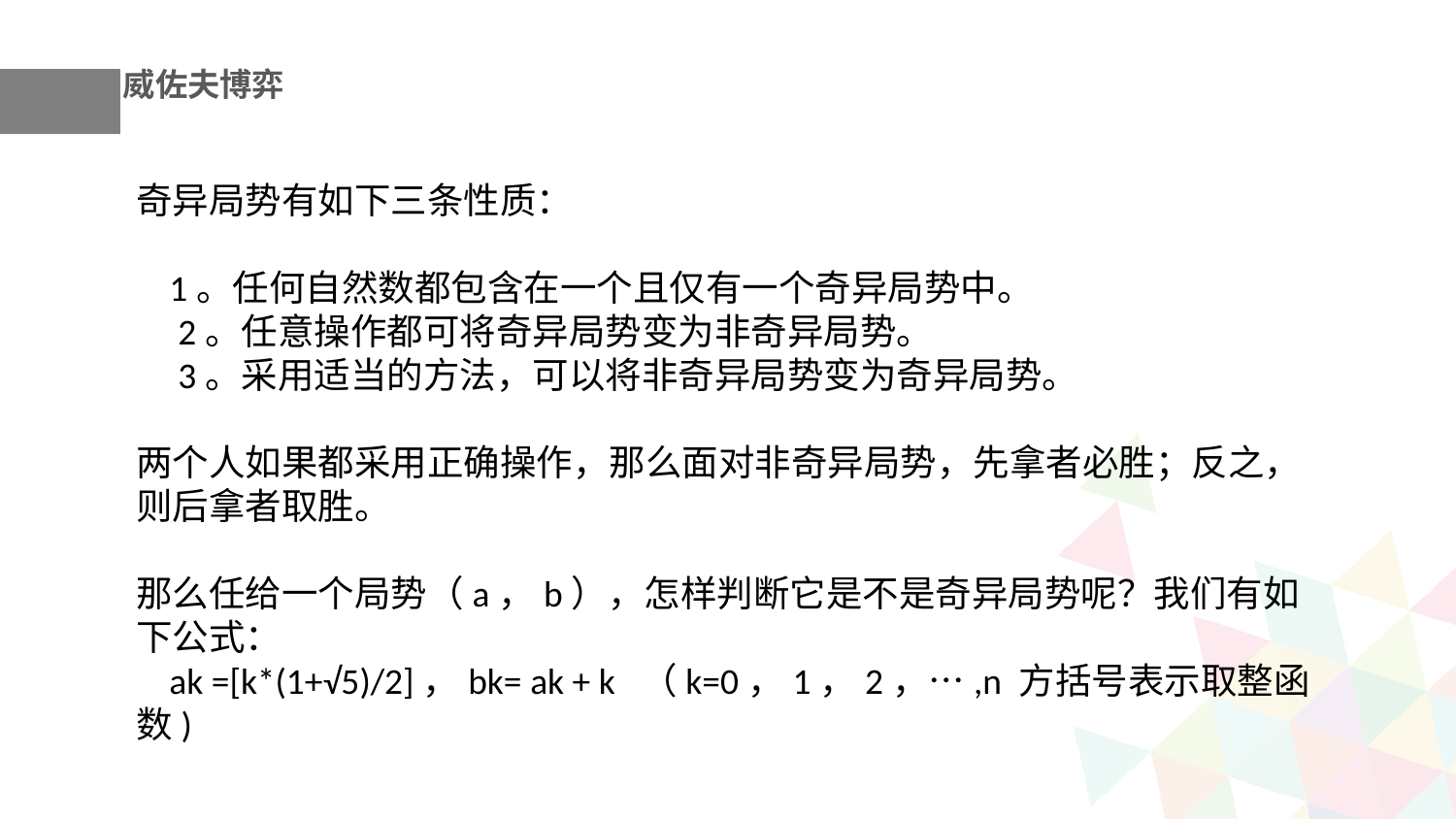

威佐夫博弈

奇异局势有如下三条性质：

    1。任何自然数都包含在一个且仅有一个奇异局势中。
    2。任意操作都可将奇异局势变为非奇异局势。
    3。采用适当的方法，可以将非奇异局势变为奇异局势。

两个人如果都采用正确操作，那么面对非奇异局势，先拿者必胜；反之，则后拿者取胜。

那么任给一个局势（a，b），怎样判断它是不是奇异局势呢？我们有如下公式：
    ak =[k*(1+√5)/2]，bk= ak + k  （k=0，1，2，…,n 方括号表示取整函数)